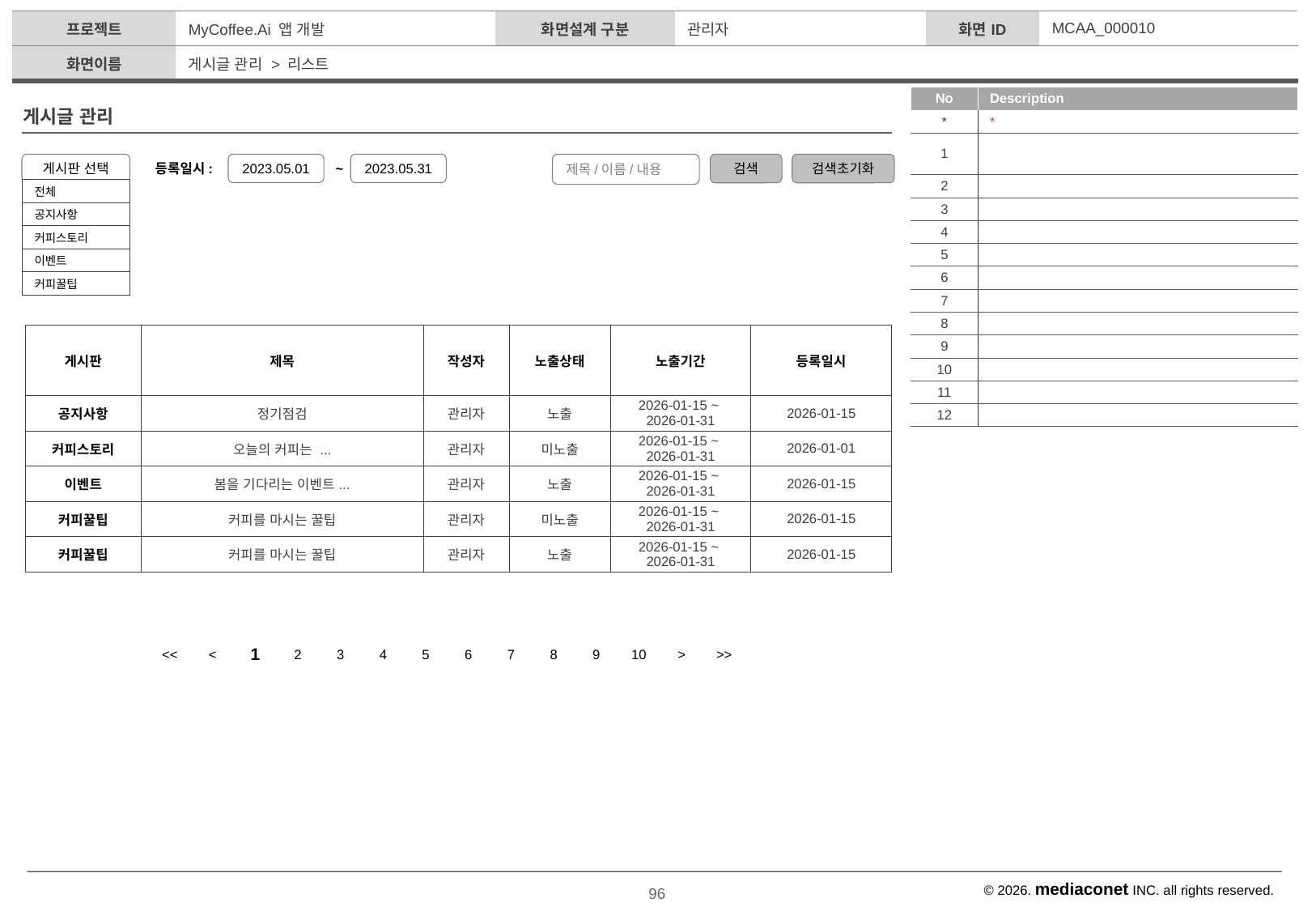

| 프로젝트 | MyCoffee.Ai 앱 개발 | 화면설계 구분 | 관리자 | 화면ID | MCAA\_000010 |
| --- | --- | --- | --- | --- | --- |
| 화면이름 | 게시글 관리 > 리스트 |  |  |  |  |
| No | Description |
| --- | --- |
| \* | \* |
| 1 |  |
| 2 |  |
| 3 |  |
| 4 |  |
| 5 |  |
| 6 |  |
| 7 |  |
| 8 |  |
| 9 |  |
| 10 |  |
| 11 |  |
| 12 |  |
게시글 관리
게시판 선택
등록일시:
2023.05.01
~
2023.05.31
제목/이름/내용
검색
검색초기화
| 전체 |
| --- |
| 공지사항 |
| 커피스토리 |
| 이벤트 |
| 커피꿀팁 |
| 게시판 | 제목 | 작성자 | 노출상태 | 노출기간 | 등록일시 |
| --- | --- | --- | --- | --- | --- |
| 공지사항 | 정기점검 | 관리자 | 노출 | 2026-01-15 ~ 2026-01-31 | 2026-01-15 |
| 커피스토리 | 오늘의 커피는 ... | 관리자 | 미노출 | 2026-01-15 ~ 2026-01-31 | 2026-01-01 |
| 이벤트 | 봄을 기다리는 이벤트... | 관리자 | 노출 | 2026-01-15 ~ 2026-01-31 | 2026-01-15 |
| 커피꿀팁 | 커피를 마시는 꿀팁 | 관리자 | 미노출 | 2026-01-15 ~ 2026-01-31 | 2026-01-15 |
| 커피꿀팁 | 커피를 마시는 꿀팁 | 관리자 | 노출 | 2026-01-15 ~ 2026-01-31 | 2026-01-15 |
| << | < | 1 | 2 | 3 | 4 | 5 | 6 | 7 | 8 | 9 | 10 | > | >> |
| --- | --- | --- | --- | --- | --- | --- | --- | --- | --- | --- | --- | --- | --- |